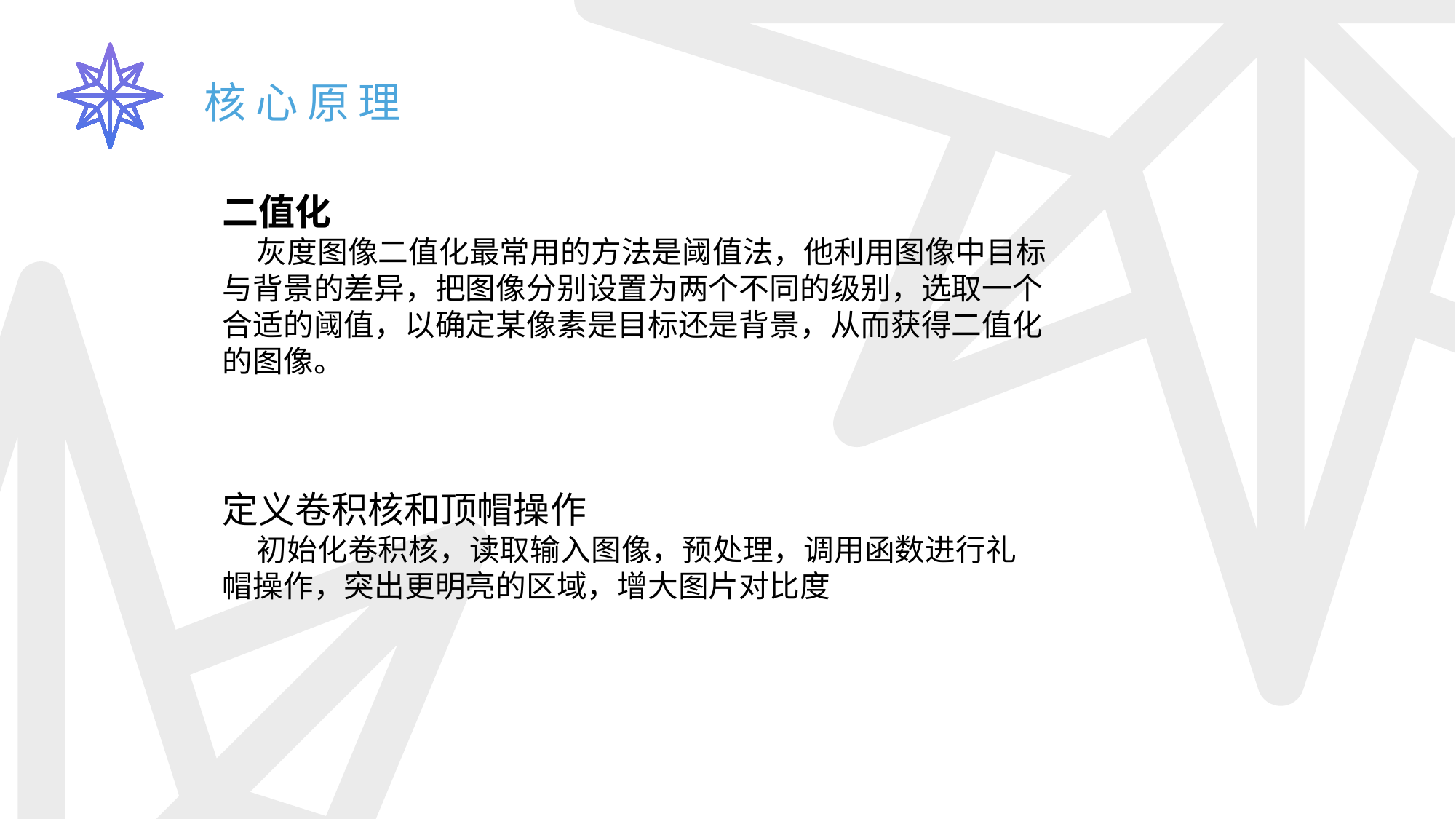

核心原理
二值化
    灰度图像二值化最常用的方法是阈值法，他利用图像中目标与背景的差异，把图像分别设置为两个不同的级别，选取一个合适的阈值，以确定某像素是目标还是背景，从而获得二值化的图像。

定义卷积核和顶帽操作
    初始化卷积核，读取输入图像，预处理，调用函数进行礼帽操作，突出更明亮的区域，增大图片对比度